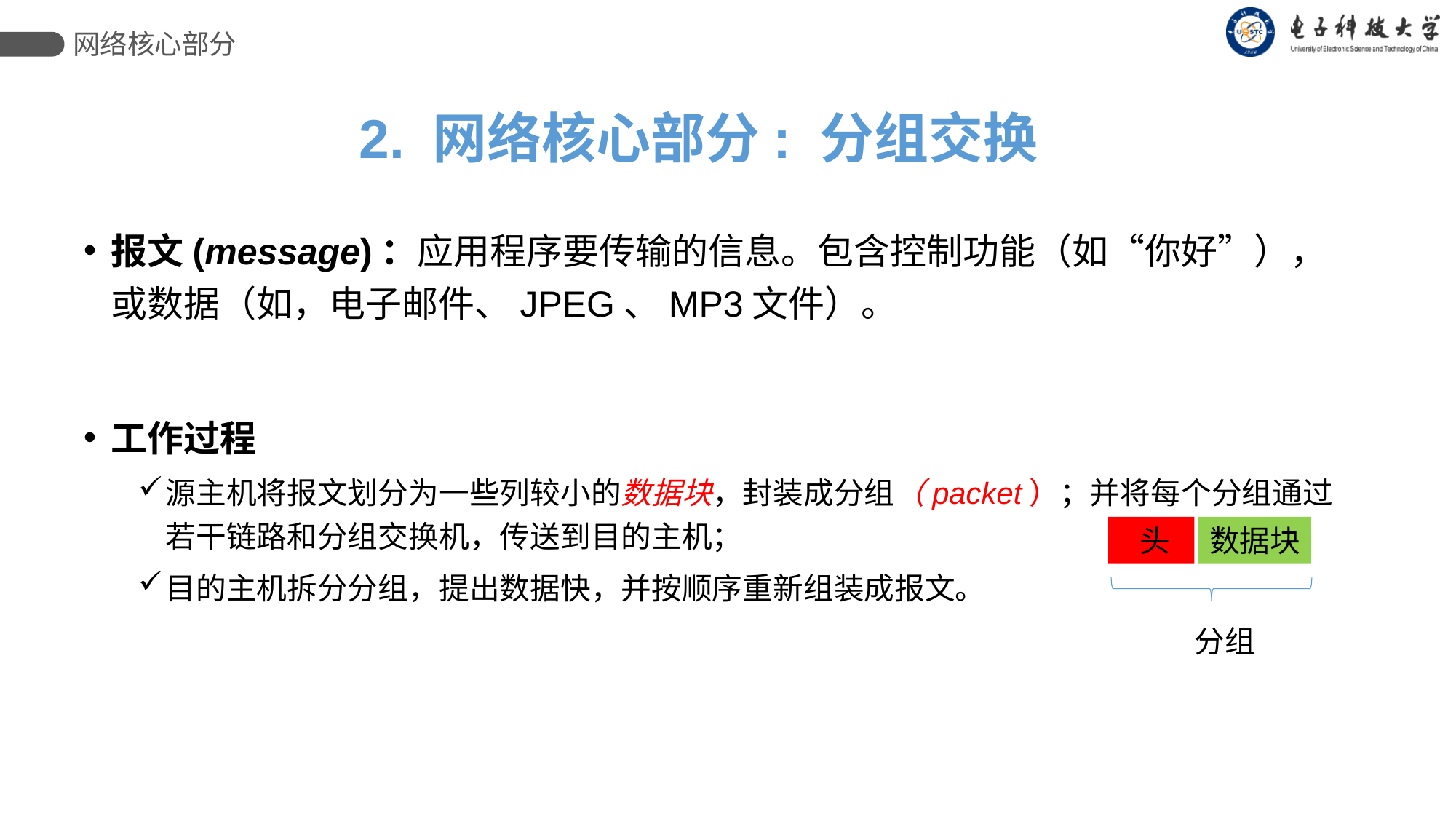

网络核心部分

2. 网络核心部分: 分组交换
报文(message)：应用程序要传输的信息。包含控制功能（如“你好”），或数据（如，电子邮件、JPEG、MP3文件）。

工作过程
源主机将报文划分为一些列较小的数据块，封装成分组（packet）；并将每个分组通过若干链路和分组交换机，传送到目的主机；
目的主机拆分分组，提出数据快，并按顺序重新组装成报文。

  头
数据块
分组